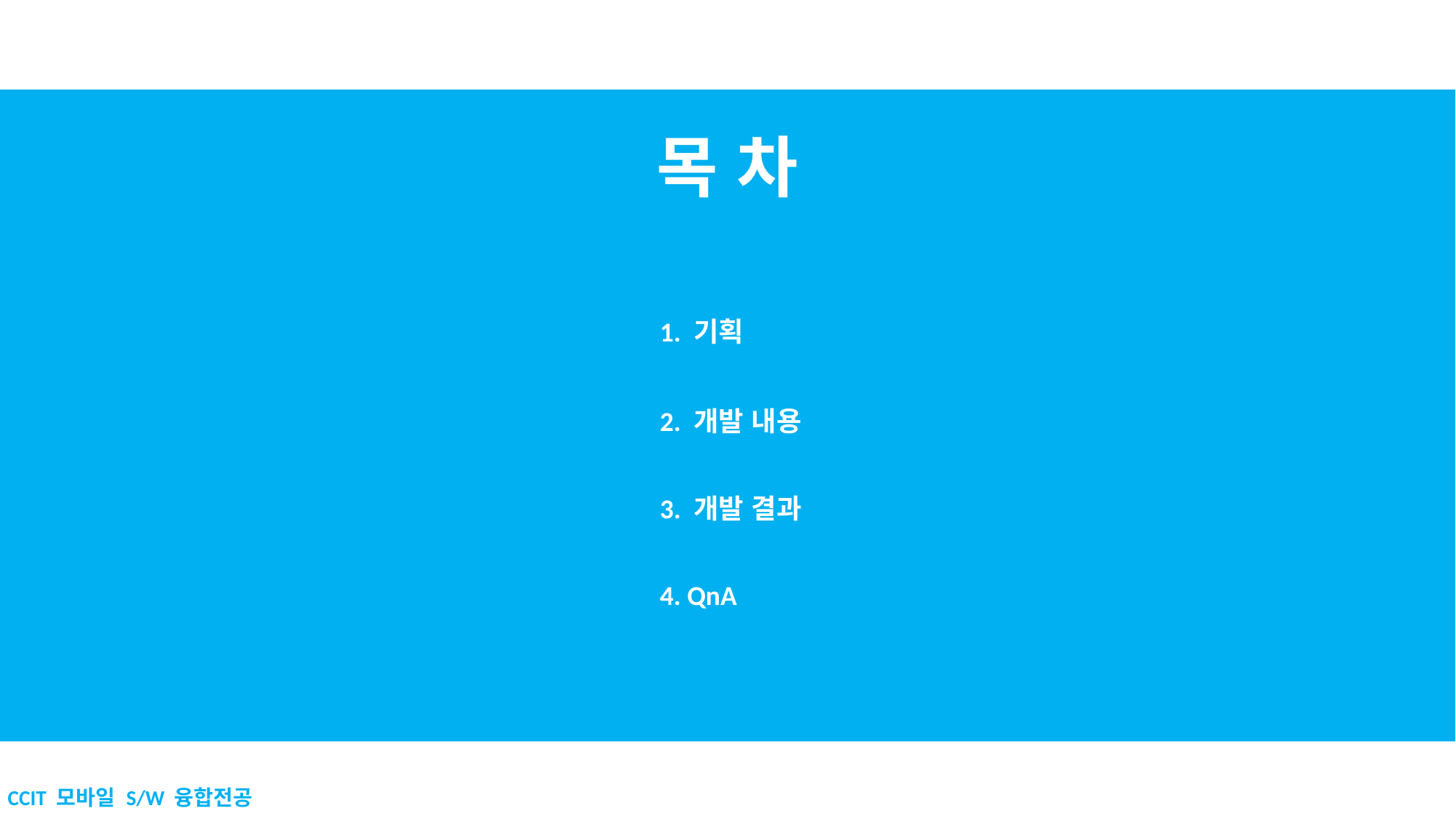

# 목 차
1. 기획
2. 개발 내용
3. 개발 결과
4. QnA
CCIT 모바일 S/W 융합전공